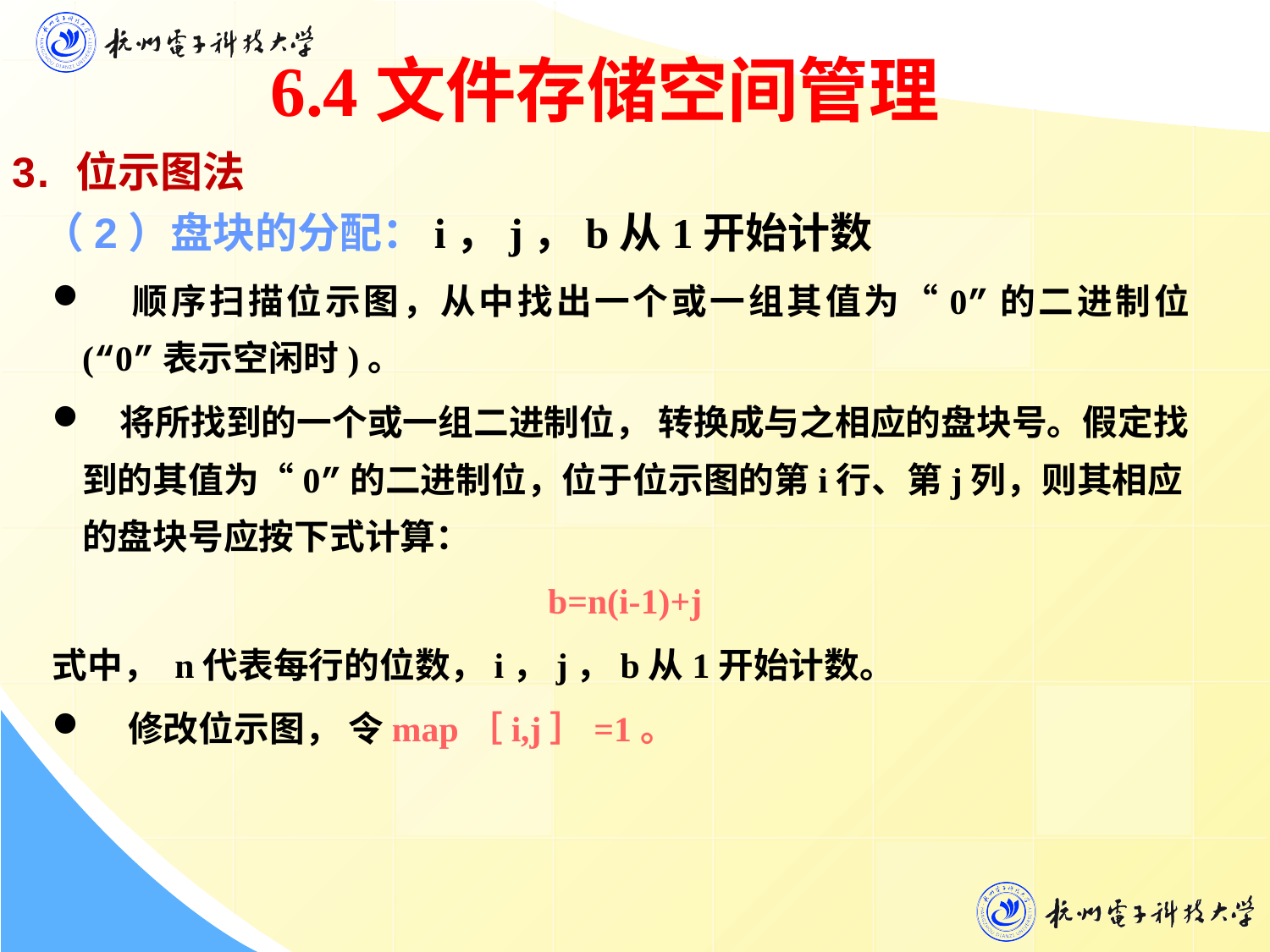

6.4文件存储空间管理
位示图法
  （2）盘块的分配：i，j，b从1开始计数

   顺序扫描位示图，从中找出一个或一组其值为“0”的二进制位(“0”表示空闲时)。
   将所找到的一个或一组二进制位， 转换成与之相应的盘块号。假定找到的其值为“0”的二进制位，位于位示图的第i行、第j列，则其相应的盘块号应按下式计算：
b=n(i-1)+j
式中， n代表每行的位数，i，j，b从1开始计数。
    修改位示图， 令map［i,j］=1。